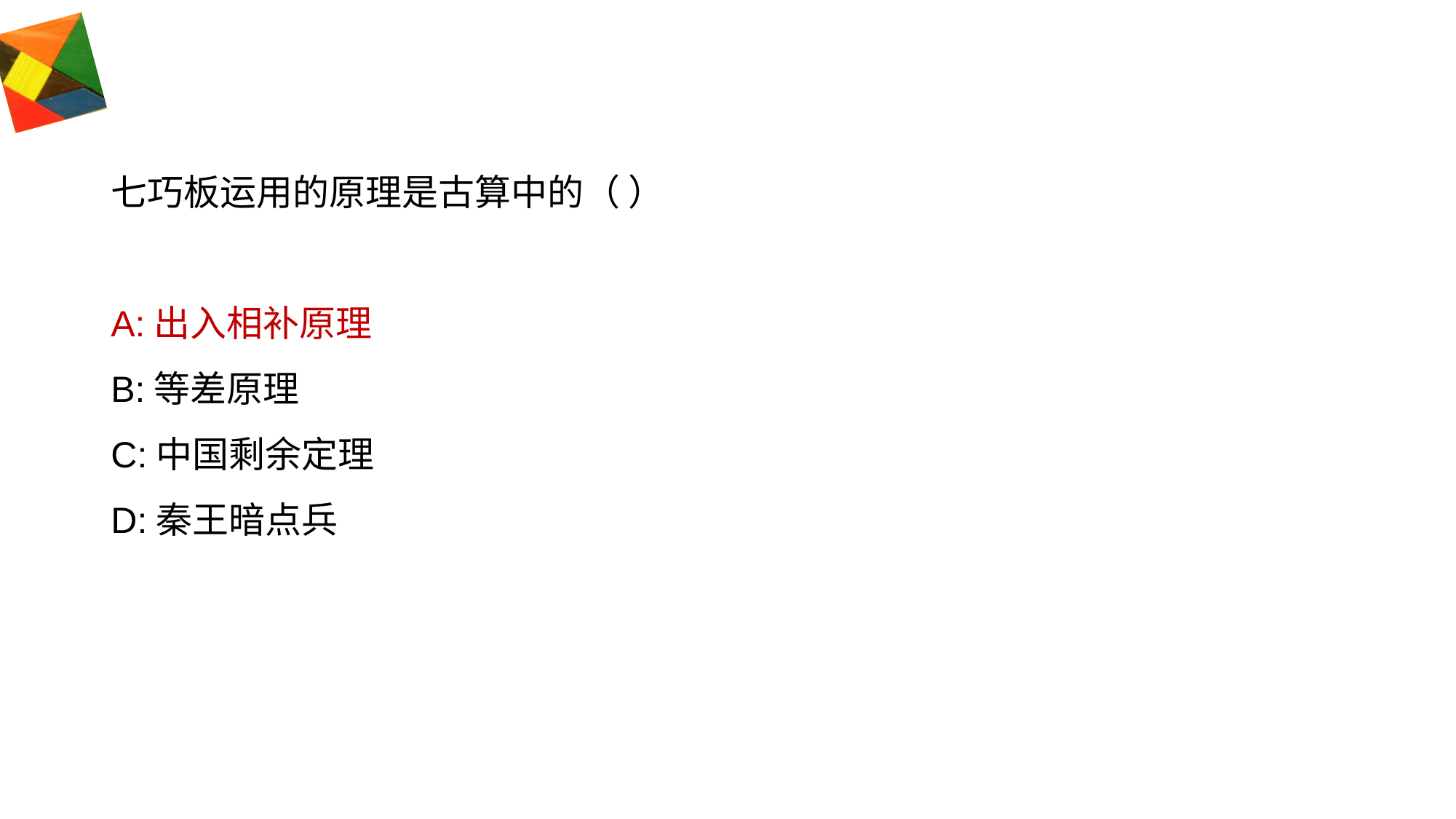

#
七巧板运用的原理是古算中的（ ）

A:出入相补原理
B:等差原理
C:中国剩余定理
D:秦王暗点兵

131